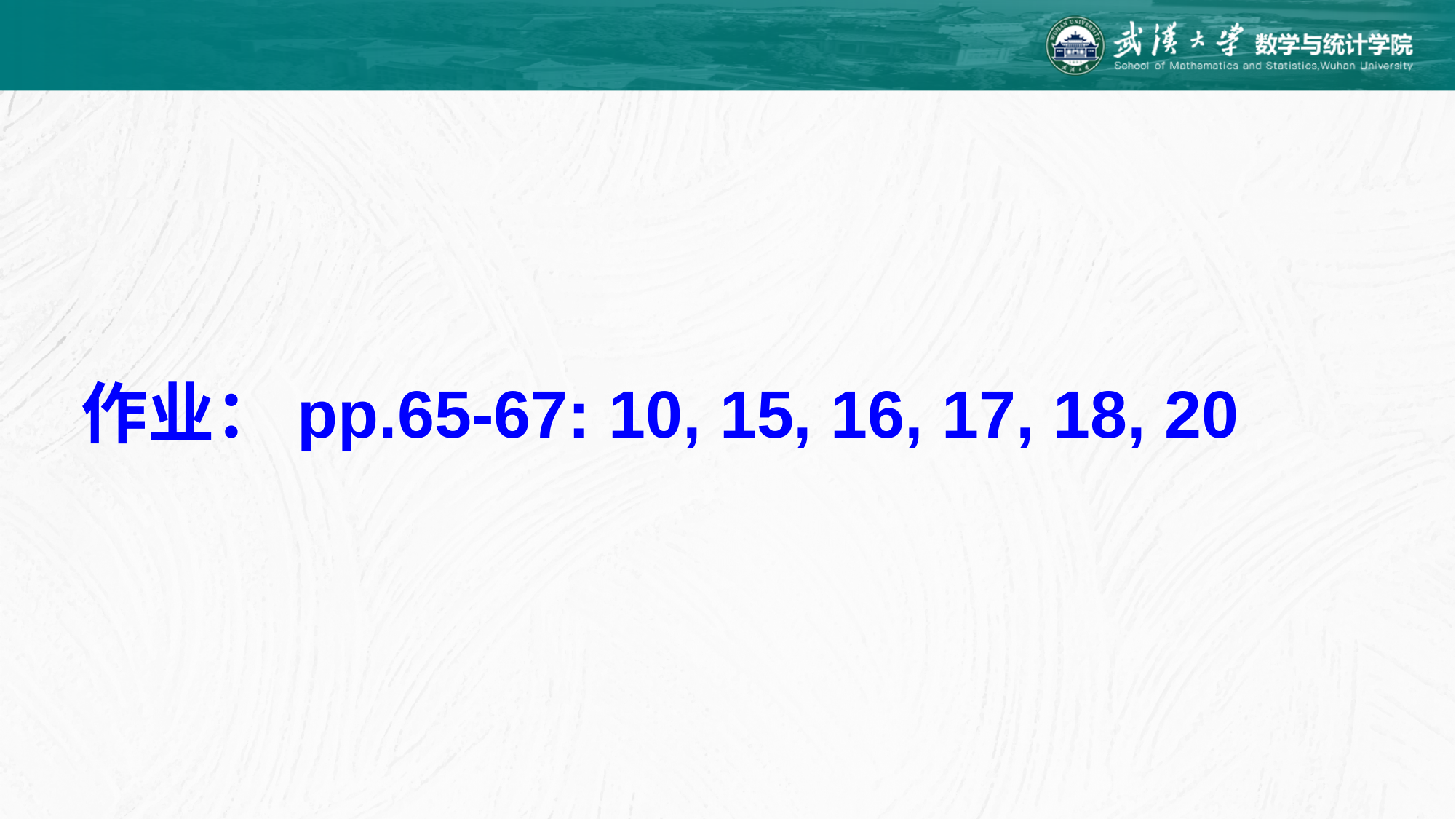

作业：pp.65-67: 10, 15, 16, 17, 18, 20